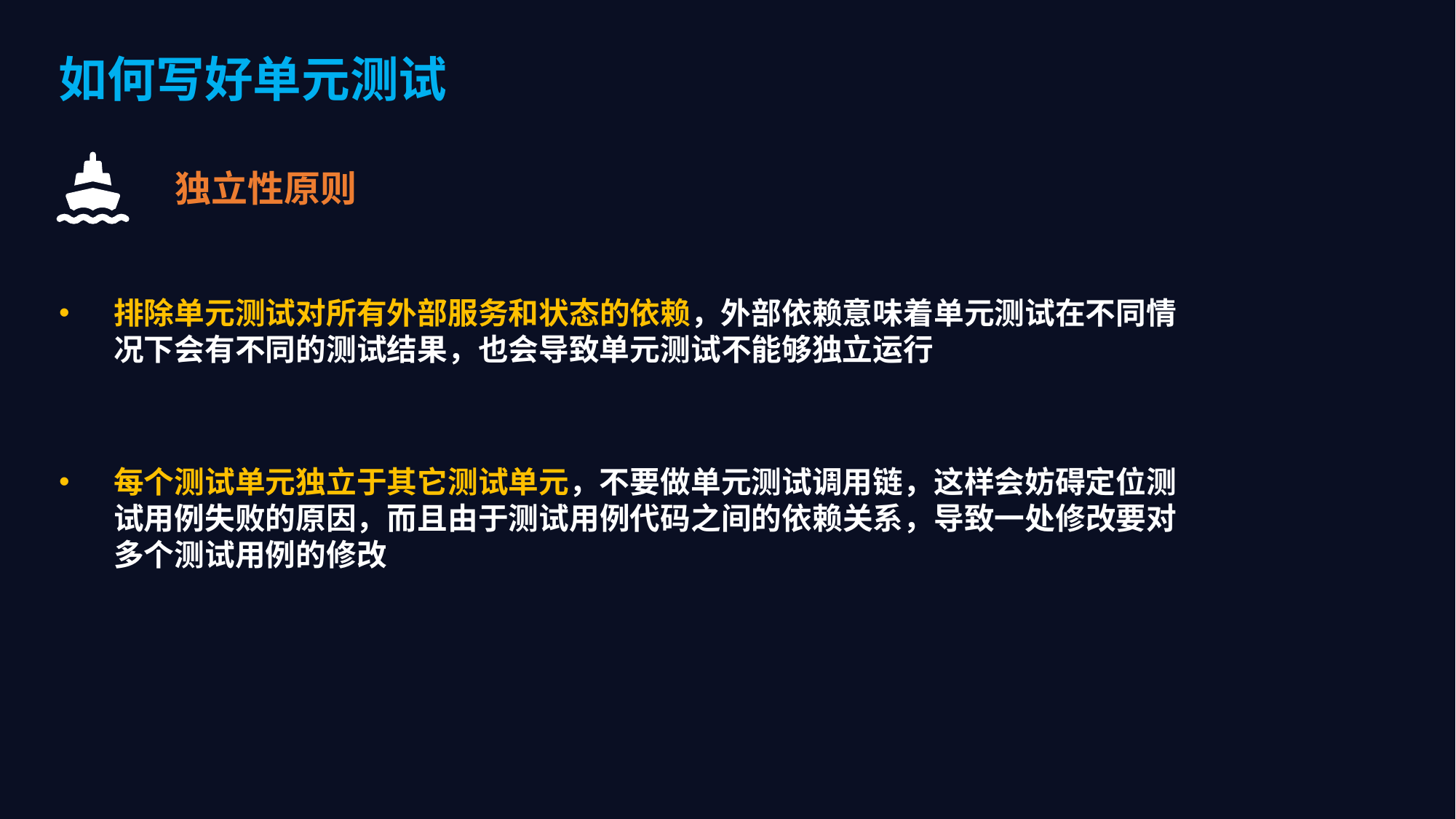

如何写好单元测试

独立性原则
排除单元测试对所有外部服务和状态的依赖，外部依赖意味着单元测试在不同情况下会有不同的测试结果，也会导致单元测试不能够独立运行
每个测试单元独立于其它测试单元，不要做单元测试调用链，这样会妨碍定位测试用例失败的原因，而且由于测试用例代码之间的依赖关系，导致一处修改要对多个测试用例的修改